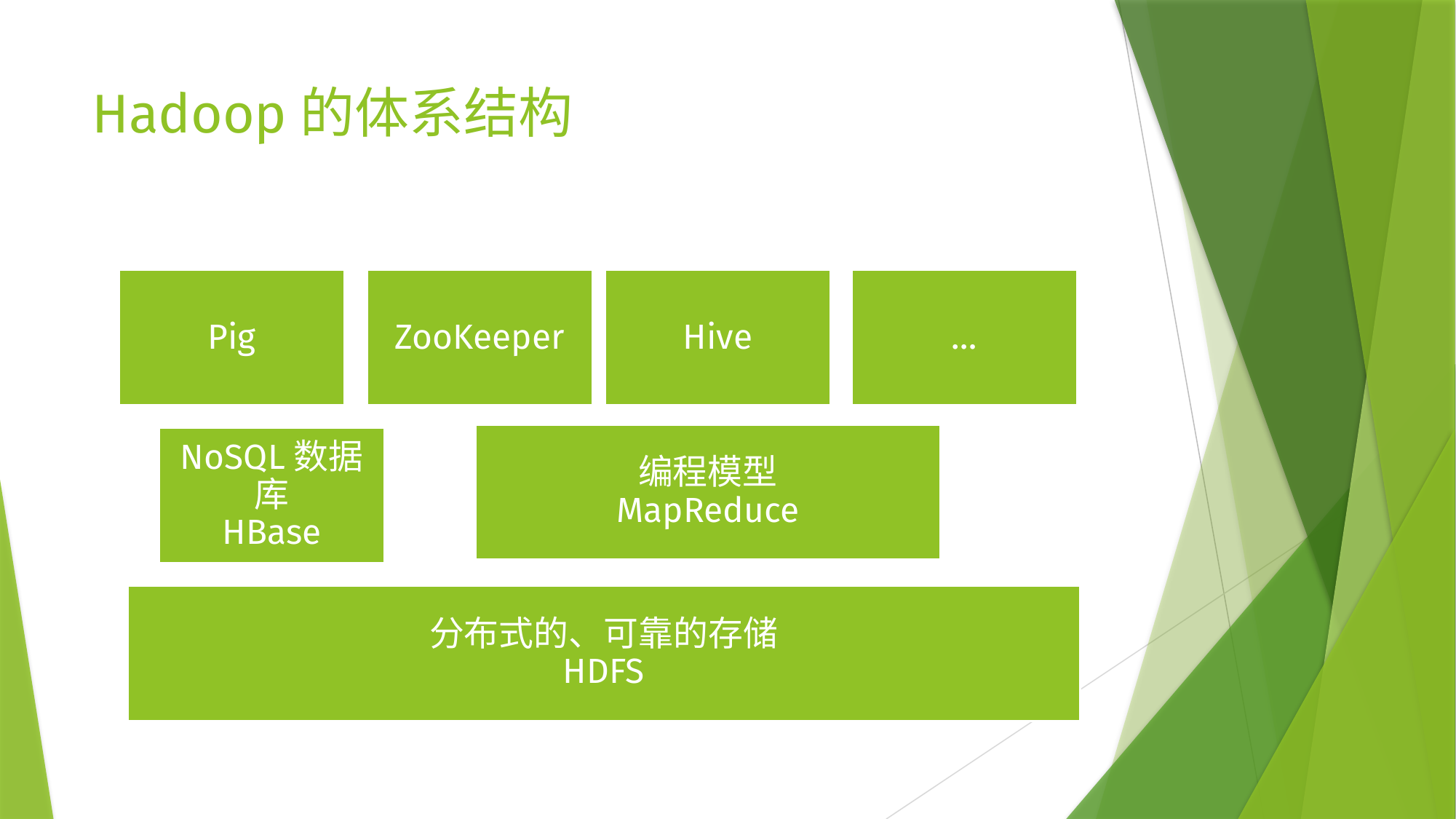

# Hadoop的体系结构
Pig
ZooKeeper
Hive
…
NoSQL数据库
HBase
编程模型
MapReduce
分布式的、可靠的存储
HDFS